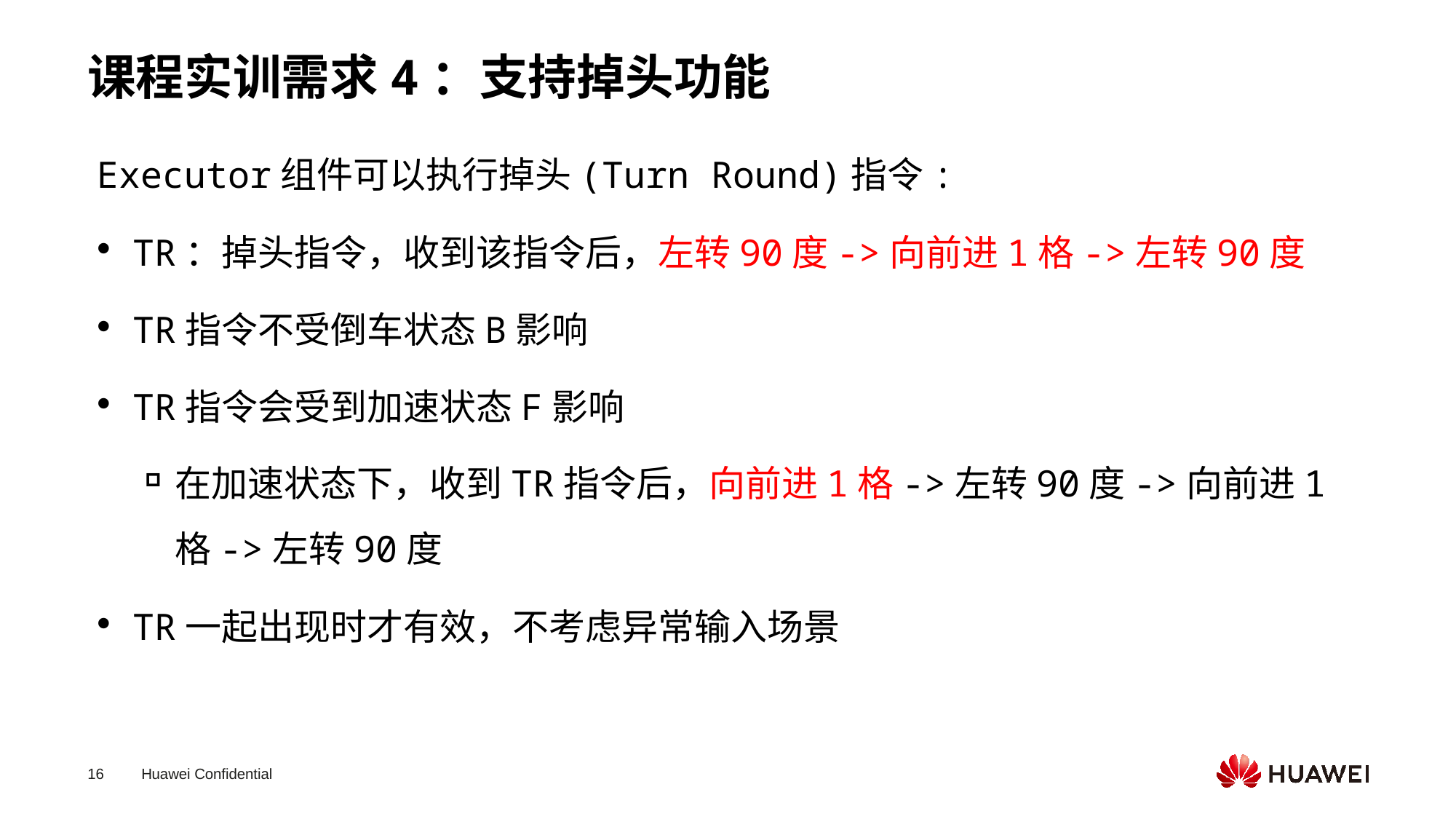

# 课程实训需求4：支持掉头功能
Executor组件可以执行掉头(Turn Round)指令:
TR：掉头指令，收到该指令后，左转90度->向前进1格->左转90度
TR指令不受倒车状态B影响
TR指令会受到加速状态F影响
在加速状态下，收到TR指令后，向前进1格->左转90度->向前进1格->左转90度
TR一起出现时才有效，不考虑异常输入场景